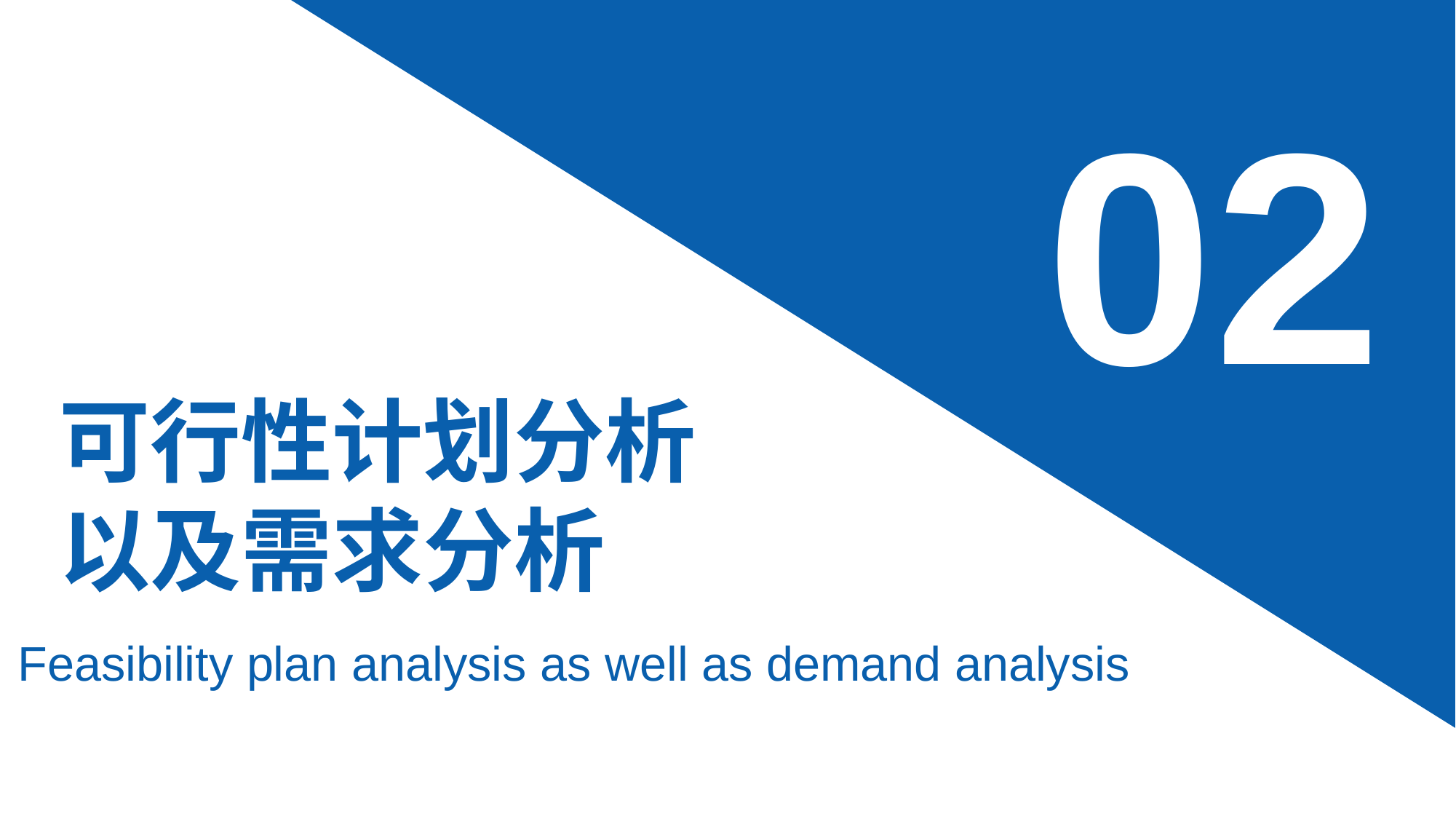

02
可行性计划分析以及需求分析
Feasibility plan analysis as well as demand analysis